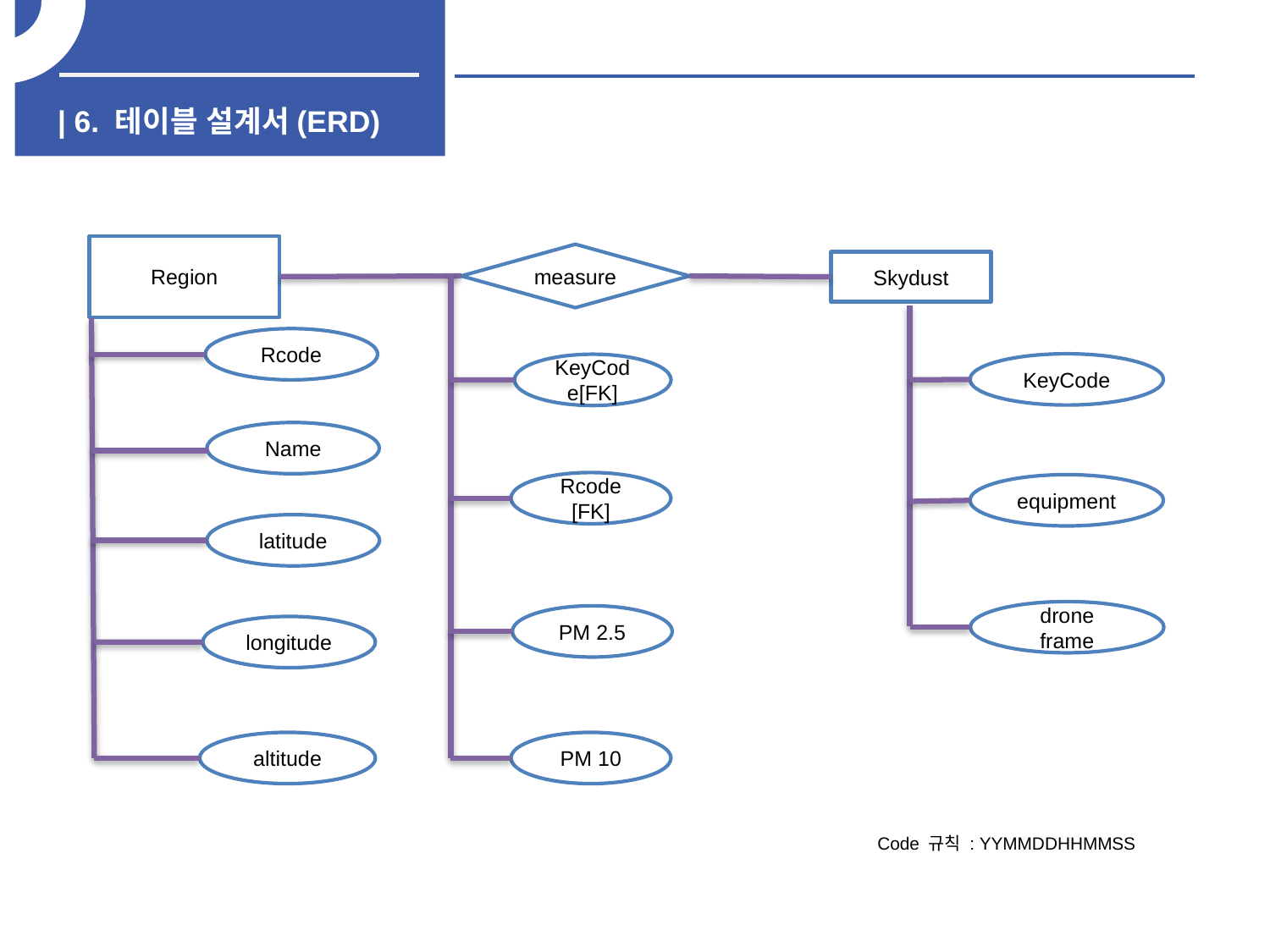

| 6. 테이블 설계서(ERD)
Region
measure
Skydust
Rcode
KeyCode
KeyCode[FK]
Name
Rcode
[FK]
equipment
latitude
drone frame
PM 2.5
longitude
altitude
PM 10
Code 규칙 : YYMMDDHHMMSS